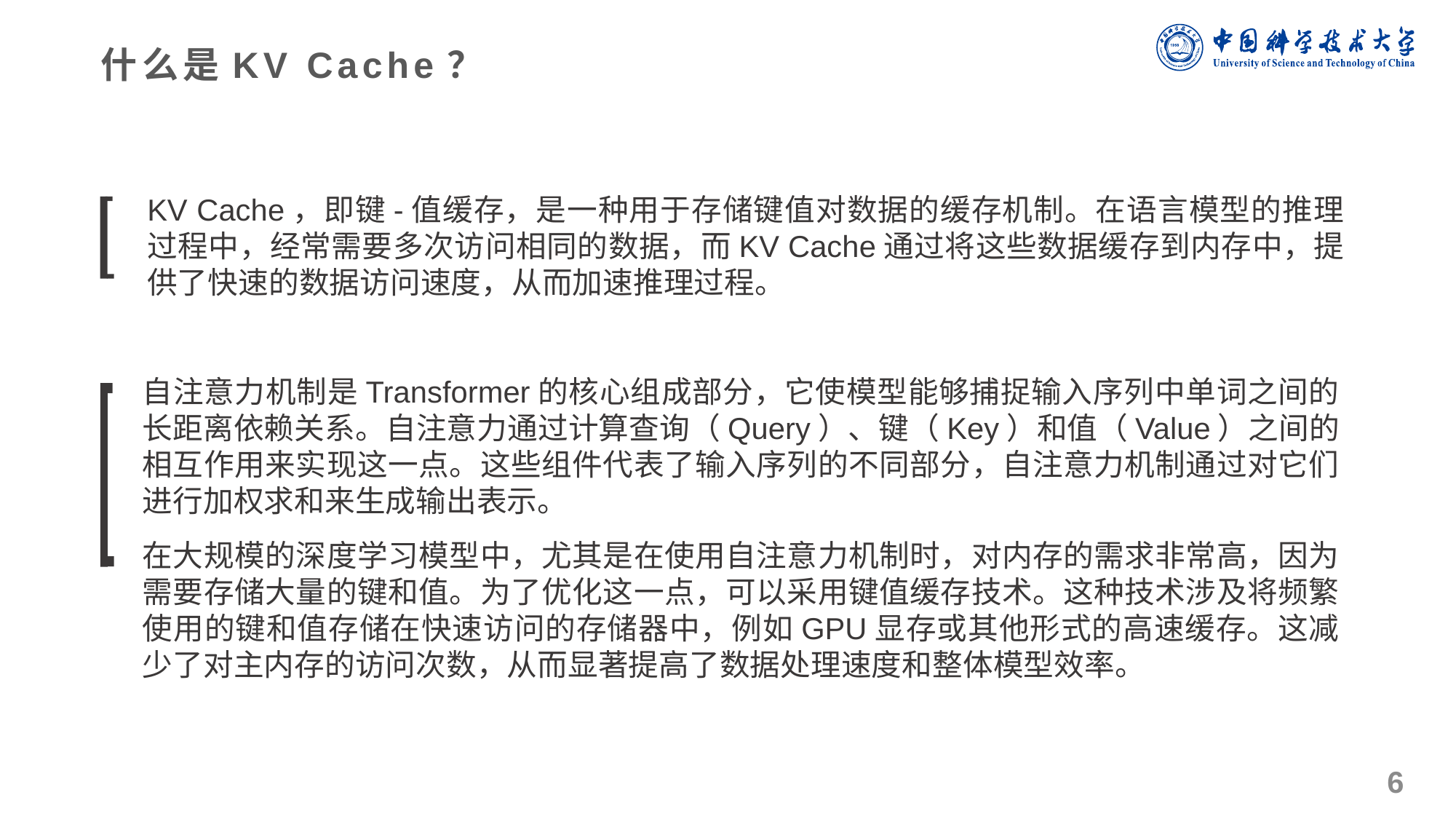

什么是KV Cache？
KV Cache，即键-值缓存，是一种用于存储键值对数据的缓存机制。在语言模型的推理过程中，经常需要多次访问相同的数据，而KV Cache通过将这些数据缓存到内存中，提供了快速的数据访问速度，从而加速推理过程。

自注意力机制是Transformer的核心组成部分，它使模型能够捕捉输入序列中单词之间的长距离依赖关系。自注意力通过计算查询（Query）、键（Key）和值（Value）之间的相互作用来实现这一点。这些组件代表了输入序列的不同部分，自注意力机制通过对它们进行加权求和来生成输出表示。
在大规模的深度学习模型中，尤其是在使用自注意力机制时，对内存的需求非常高，因为需要存储大量的键和值。为了优化这一点，可以采用键值缓存技术。这种技术涉及将频繁使用的键和值存储在快速访问的存储器中，例如GPU显存或其他形式的高速缓存。这减少了对主内存的访问次数，从而显著提高了数据处理速度和整体模型效率。

6